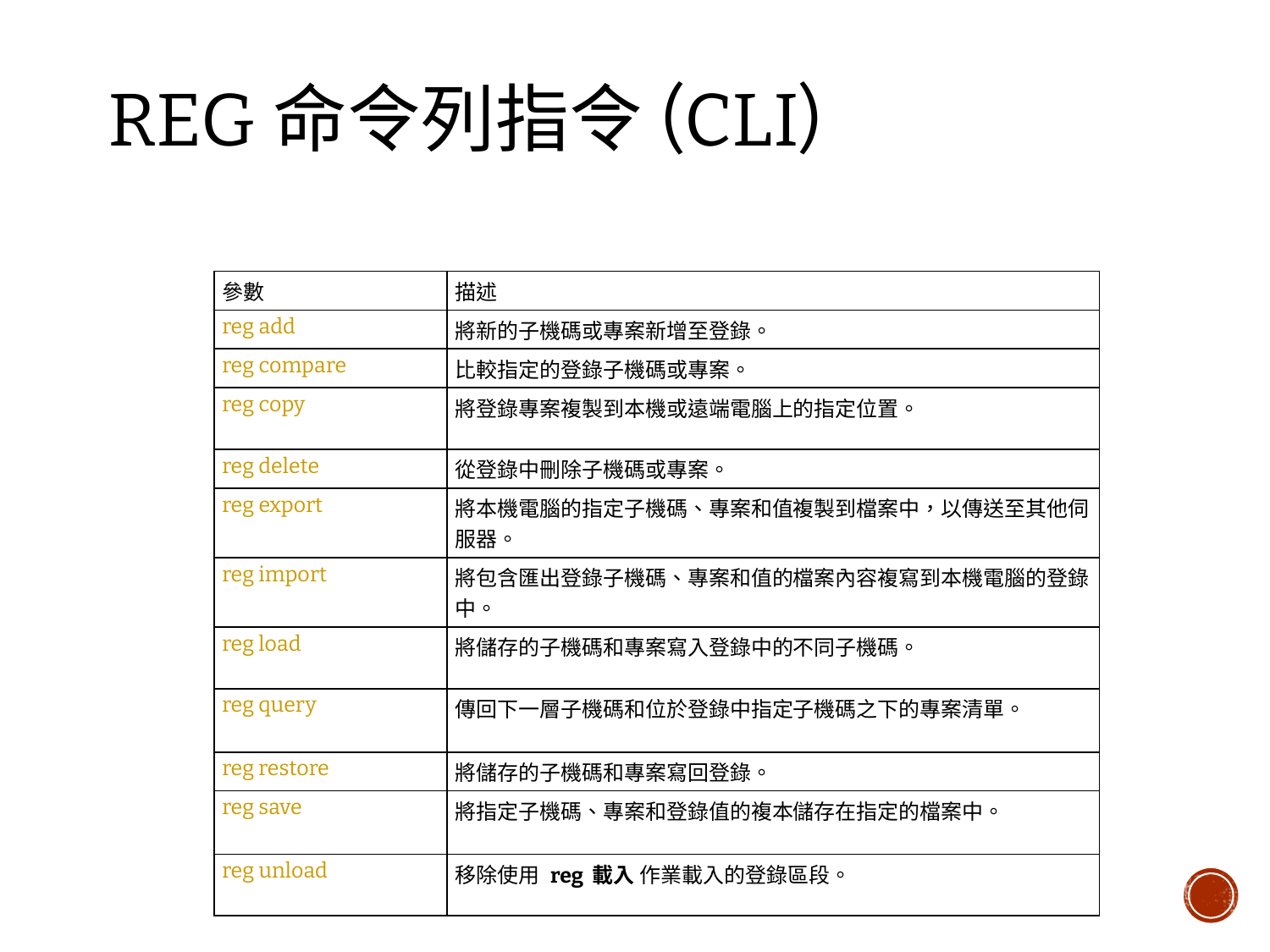

# reg命令列指令(CLI)
| 參數 | 描述 |
| --- | --- |
| reg add | 將新的子機碼或專案新增至登錄。 |
| reg compare | 比較指定的登錄子機碼或專案。 |
| reg copy | 將登錄專案複製到本機或遠端電腦上的指定位置。 |
| reg delete | 從登錄中刪除子機碼或專案。 |
| reg export | 將本機電腦的指定子機碼、專案和值複製到檔案中，以傳送至其他伺服器。 |
| reg import | 將包含匯出登錄子機碼、專案和值的檔案內容複寫到本機電腦的登錄中。 |
| reg load | 將儲存的子機碼和專案寫入登錄中的不同子機碼。 |
| reg query | 傳回下一層子機碼和位於登錄中指定子機碼之下的專案清單。 |
| reg restore | 將儲存的子機碼和專案寫回登錄。 |
| reg save | 將指定子機碼、專案和登錄值的複本儲存在指定的檔案中。 |
| reg unload | 移除使用 reg 載入 作業載入的登錄區段。 |